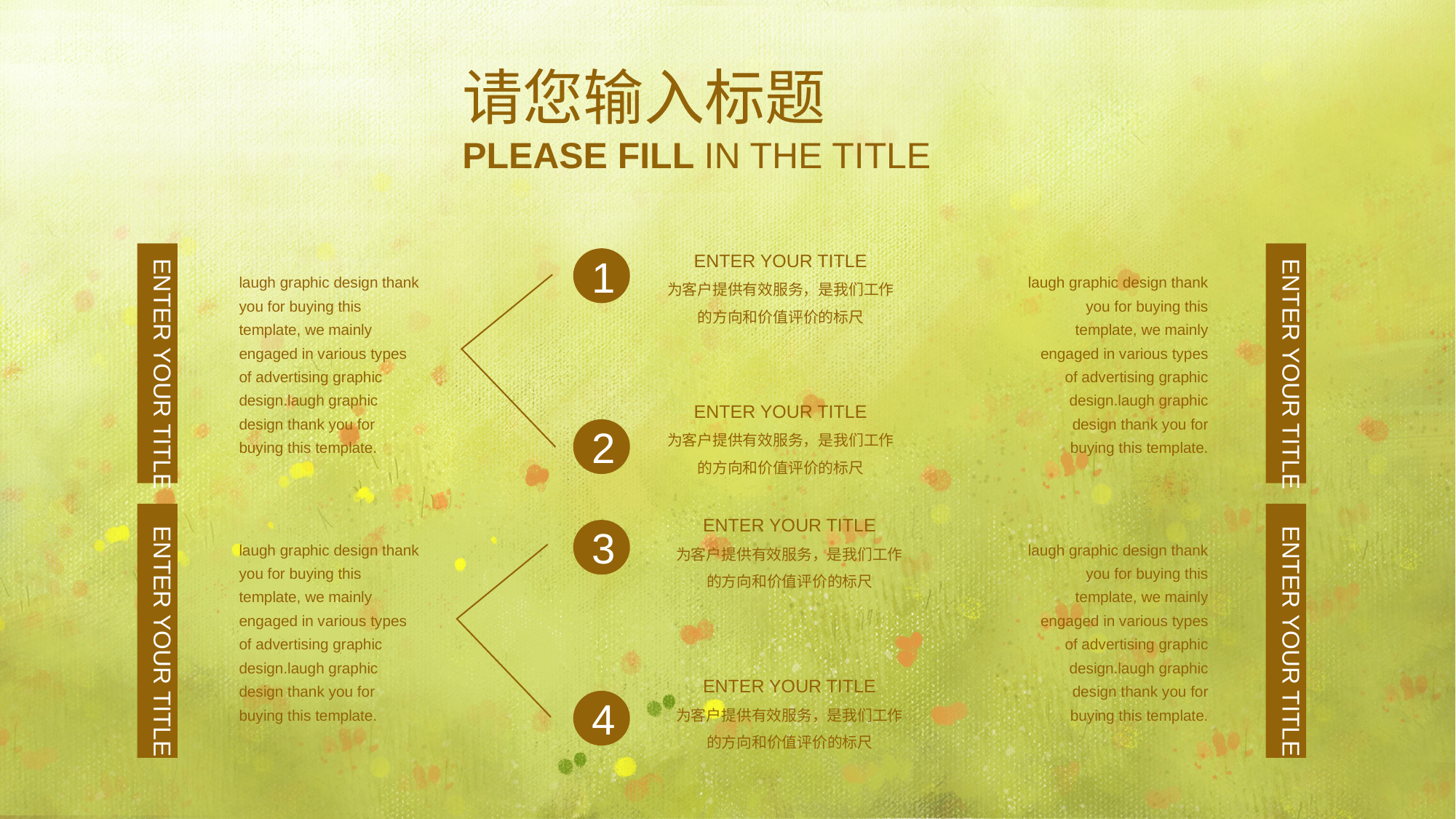

请您输入标题
PLEASE FILL IN THE TITLE
ENTER YOUR TITLE
为客户提供有效服务，是我们工作的方向和价值评价的标尺

ENTER YOUR TITLE
1
ENTER YOUR TITLE
laugh graphic design thank you for buying this template, we mainly engaged in various types of advertising graphic design.laugh graphic design thank you for buying this template.
laugh graphic design thank you for buying this template, we mainly engaged in various types of advertising graphic design.laugh graphic design thank you for buying this template.

ENTER YOUR TITLE
为客户提供有效服务，是我们工作的方向和价值评价的标尺
2
ENTER YOUR TITLE
为客户提供有效服务，是我们工作的方向和价值评价的标尺

ENTER YOUR TITLE
ENTER YOUR TITLE
3
laugh graphic design thank you for buying this template, we mainly engaged in various types of advertising graphic design.laugh graphic design thank you for buying this template.
laugh graphic design thank you for buying this template, we mainly engaged in various types of advertising graphic design.laugh graphic design thank you for buying this template.

ENTER YOUR TITLE
为客户提供有效服务，是我们工作的方向和价值评价的标尺
4